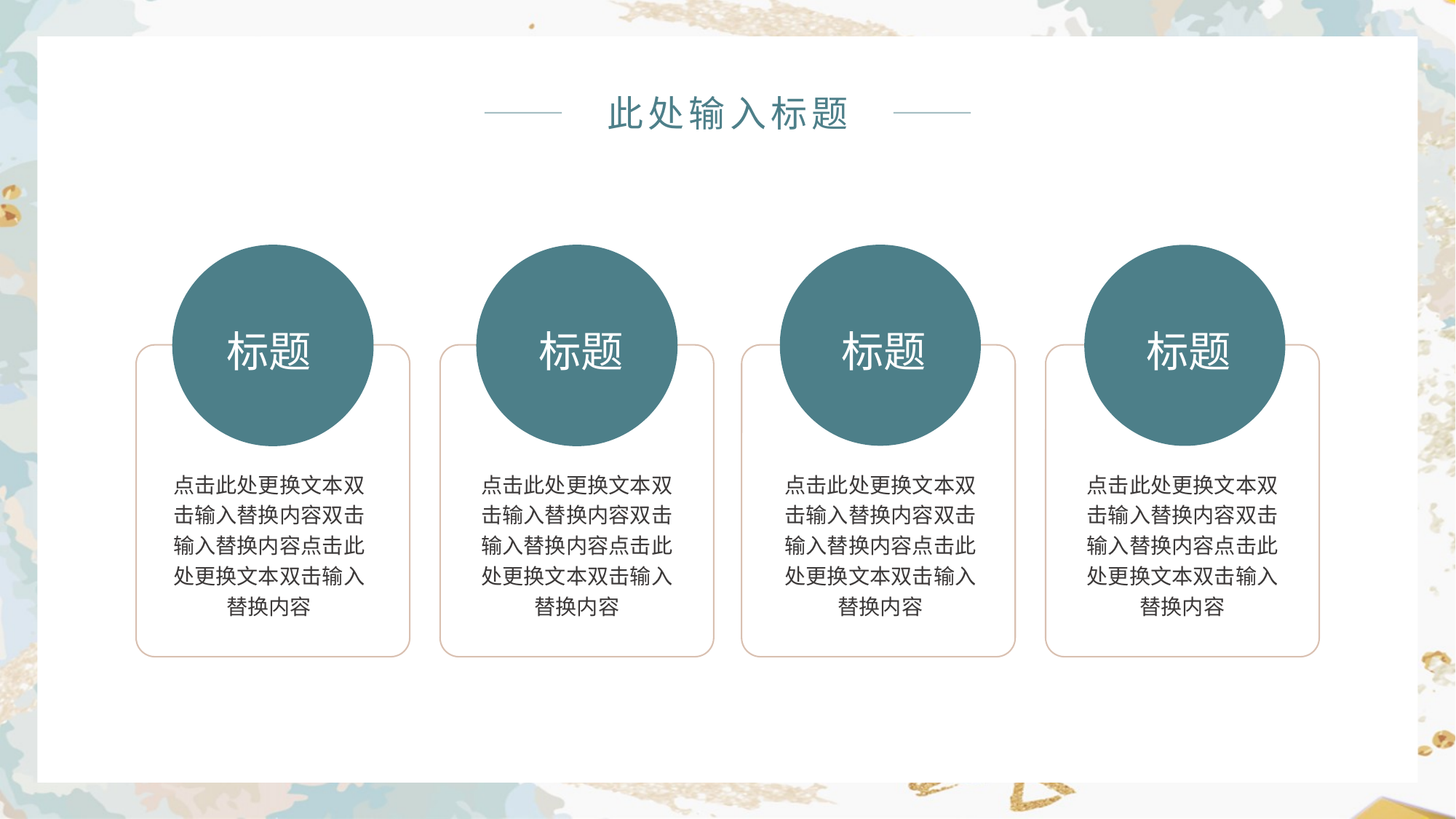

此处输入标题

标题
标题
标题
标题

点击此处更换文本双击输入替换内容双击输入替换内容点击此处更换文本双击输入替换内容
点击此处更换文本双击输入替换内容双击输入替换内容点击此处更换文本双击输入替换内容
点击此处更换文本双击输入替换内容双击输入替换内容点击此处更换文本双击输入替换内容
点击此处更换文本双击输入替换内容双击输入替换内容点击此处更换文本双击输入替换内容